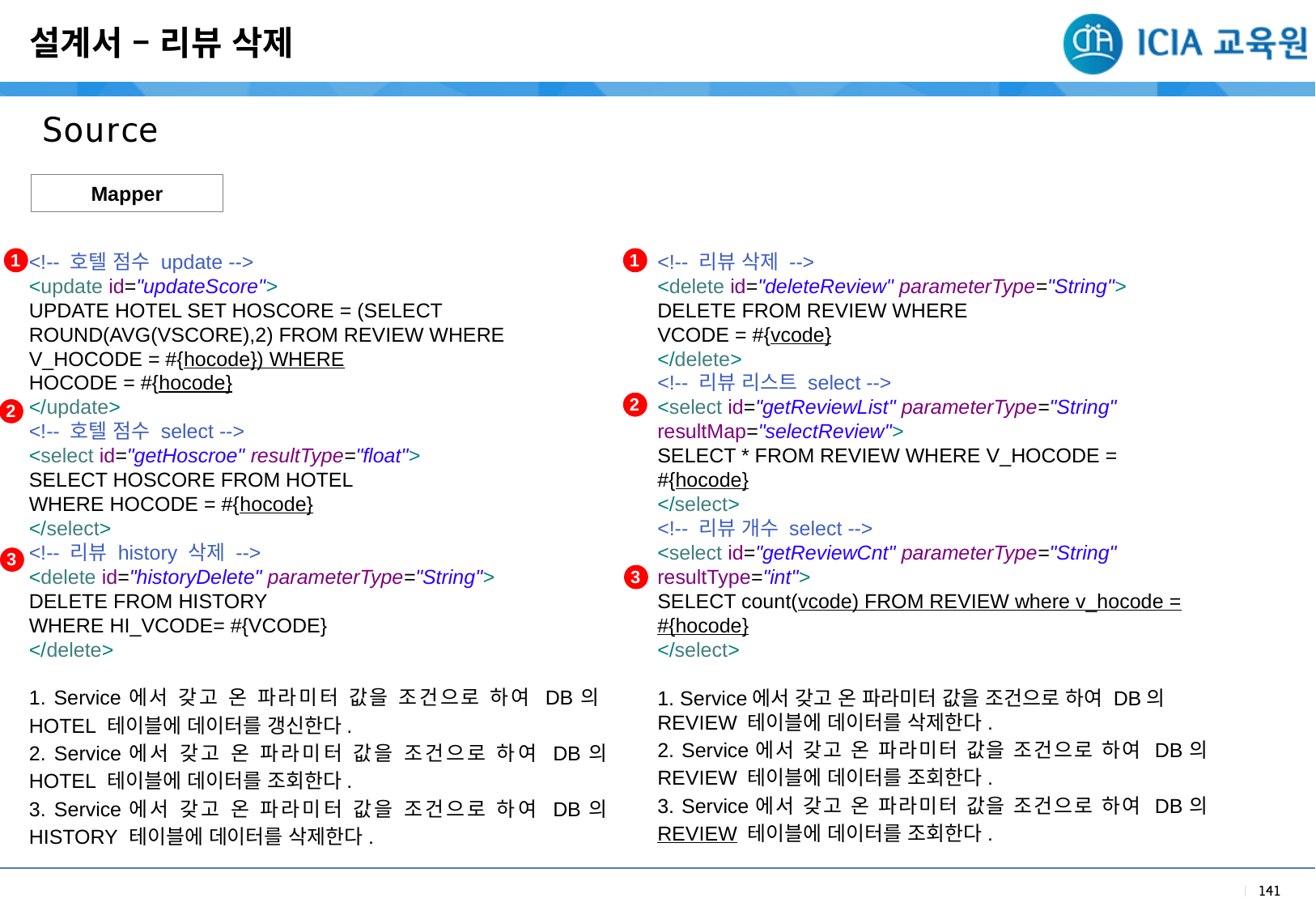

설계서 – 리뷰 삭제
Source
Mapper
1

<!-- 호텔 점수 update -->
<update id="updateScore">
UPDATE HOTEL SET HOSCORE = (SELECT
ROUND(AVG(VSCORE),2) FROM REVIEW WHERE V_HOCODE = #{hocode}) WHERE
HOCODE = #{hocode}
</update>
<!-- 호텔 점수 select -->
<select id="getHoscroe" resultType="float">
SELECT HOSCORE FROM HOTEL
WHERE HOCODE = #{hocode}
</select>
<!-- 리뷰 history 삭제 -->
<delete id="historyDelete" parameterType="String">
DELETE FROM HISTORY
WHERE HI_VCODE= #{VCODE}
</delete>

1. Service에서 갖고 온 파라미터 값을 조건으로 하여 DB의  HOTEL 테이블에 데이터를 갱신한다.
2. Service에서 갖고 온 파라미터 값을 조건으로 하여 DB의 HOTEL 테이블에 데이터를 조회한다.
3. Service에서 갖고 온 파라미터 값을 조건으로 하여 DB의 HISTORY 테이블에 데이터를 삭제한다.
1

<!-- 리뷰 삭제 -->
<delete id="deleteReview" parameterType="String">
DELETE FROM REVIEW WHERE
VCODE = #{vcode}
</delete>
<!-- 리뷰 리스트 select -->
<select id="getReviewList" parameterType="String"
resultMap="selectReview">
SELECT * FROM REVIEW WHERE V_HOCODE = #{hocode}
</select>
<!-- 리뷰 개수 select -->
<select id="getReviewCnt" parameterType="String"
resultType="int">
SELECT count(vcode) FROM REVIEW where v_hocode = #{hocode}
</select>

1. Service에서 갖고 온 파라미터 값을 조건으로 하여 DB의 REVIEW 테이블에 데이터를 삭제한다.
2. Service에서 갖고 온 파라미터 값을 조건으로 하여 DB의 REVIEW 테이블에 데이터를 조회한다.
3. Service에서 갖고 온 파라미터 값을 조건으로 하여 DB의 REVIEW 테이블에 데이터를 조회한다.
2

2

3

3